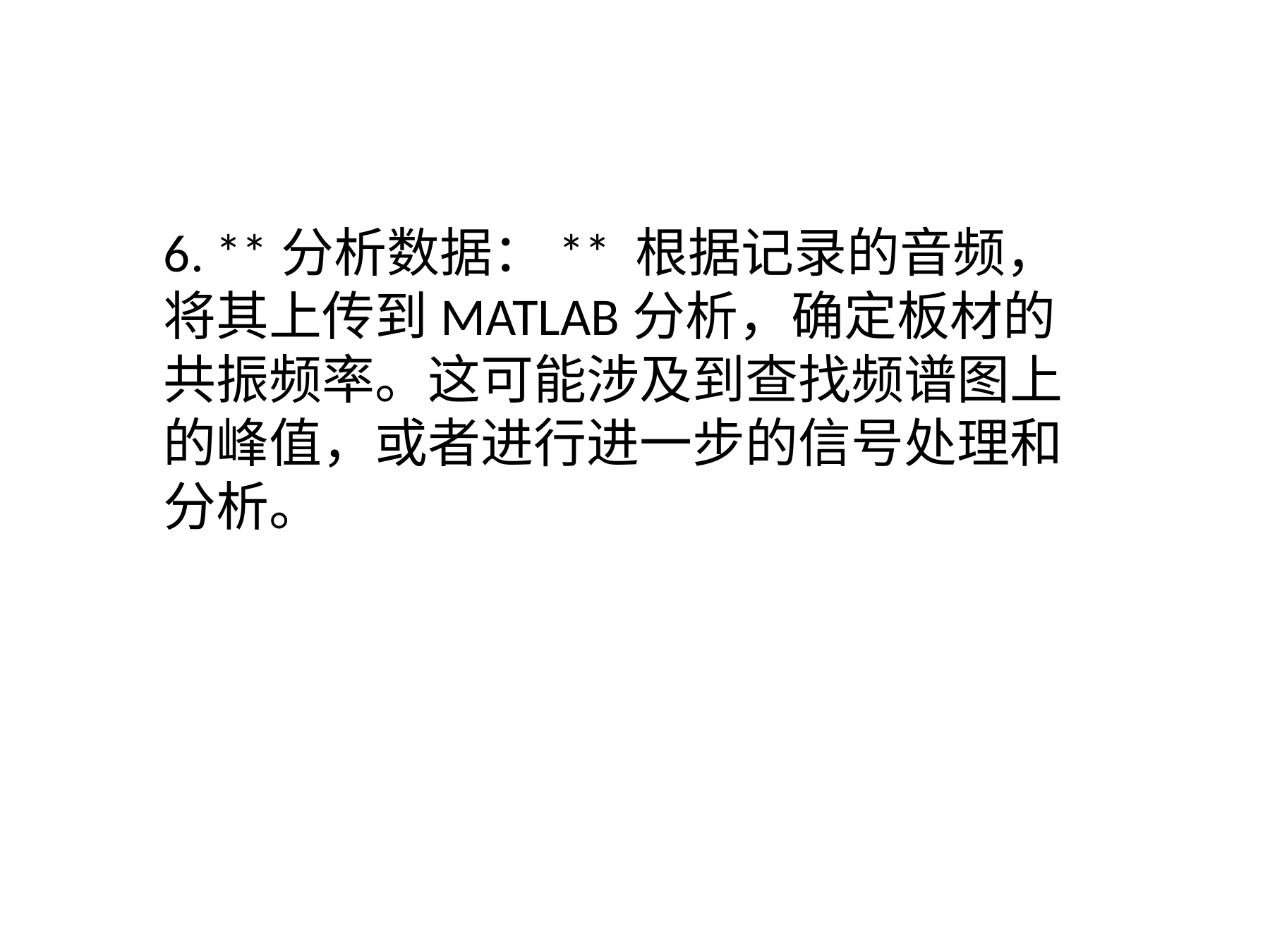

6. **分析数据：** 根据记录的音频，将其上传到MATLAB分析，确定板材的共振频率。这可能涉及到查找频谱图上的峰值，或者进行进一步的信号处理和分析。